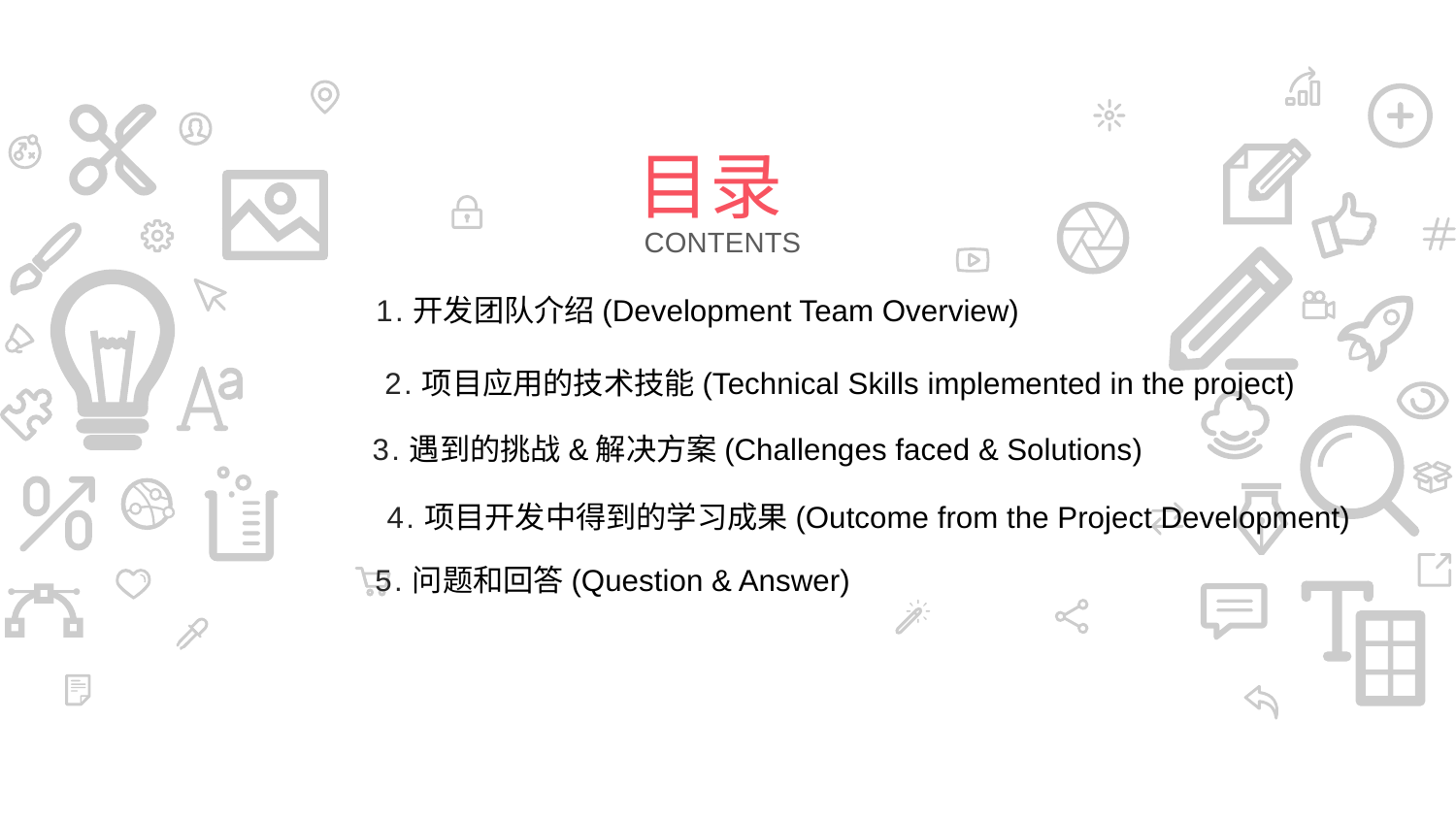

目录
CONTENTS
1.开发团队介绍(Development Team Overview)
2.项目应用的技术技能(Technical Skills implemented in the project)
3.遇到的挑战&解决方案(Challenges faced & Solutions)
4.项目开发中得到的学习成果(Outcome from the Project Development)
5.问题和回答(Question & Answer)